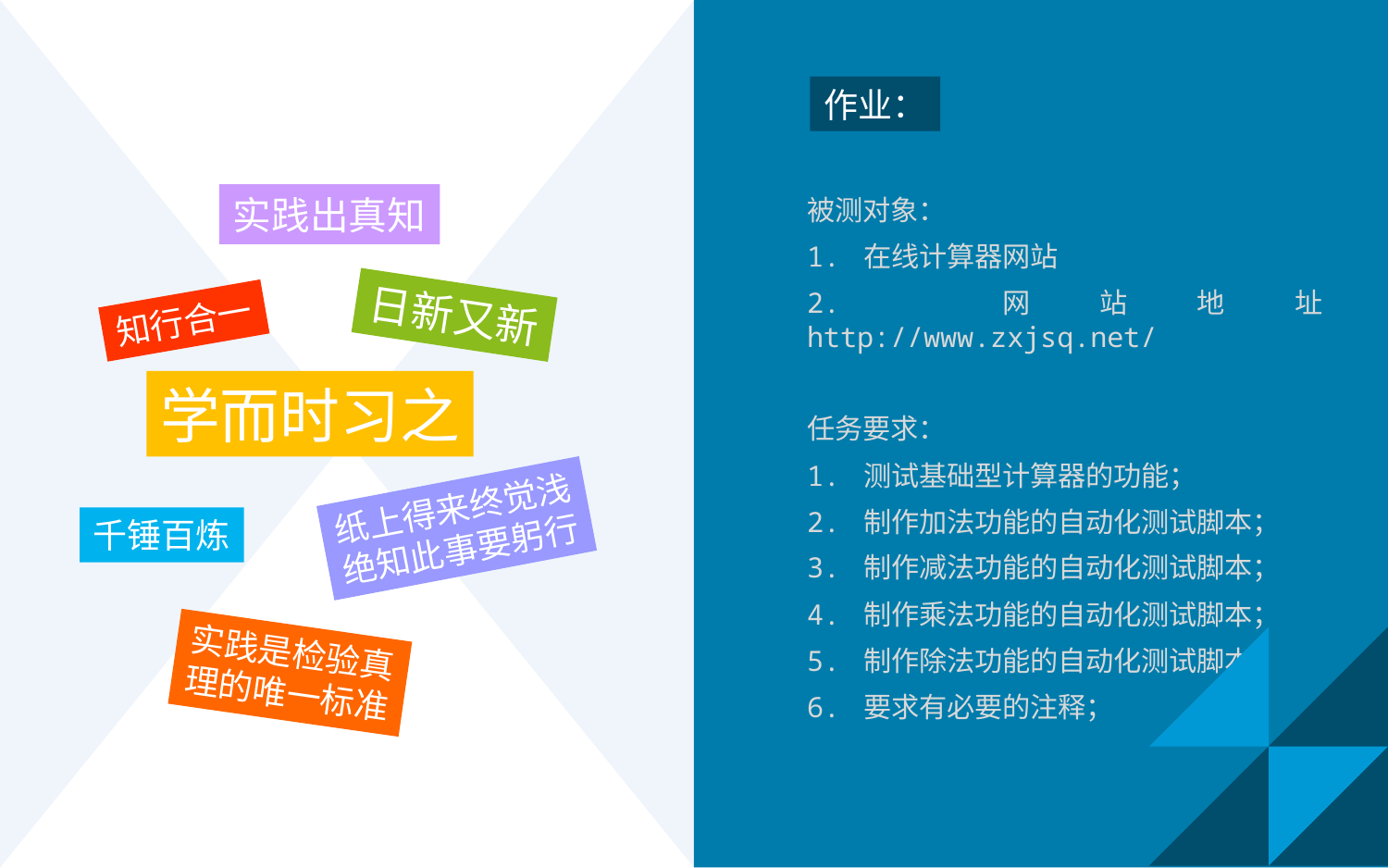

作业：

被测对象：
1. 在线计算器网站
2. 网站地址 http://www.zxjsq.net/

任务要求：
1. 测试基础型计算器的功能；
2. 制作加法功能的自动化测试脚本；
3. 制作减法功能的自动化测试脚本；
4. 制作乘法功能的自动化测试脚本；
5. 制作除法功能的自动化测试脚本；
6. 要求有必要的注释；

实践出真知

日新又新
知行合一
学而时习之
纸上得来终觉浅
绝知此事要躬行
千锤百炼
实践是检验真
理的唯一标准